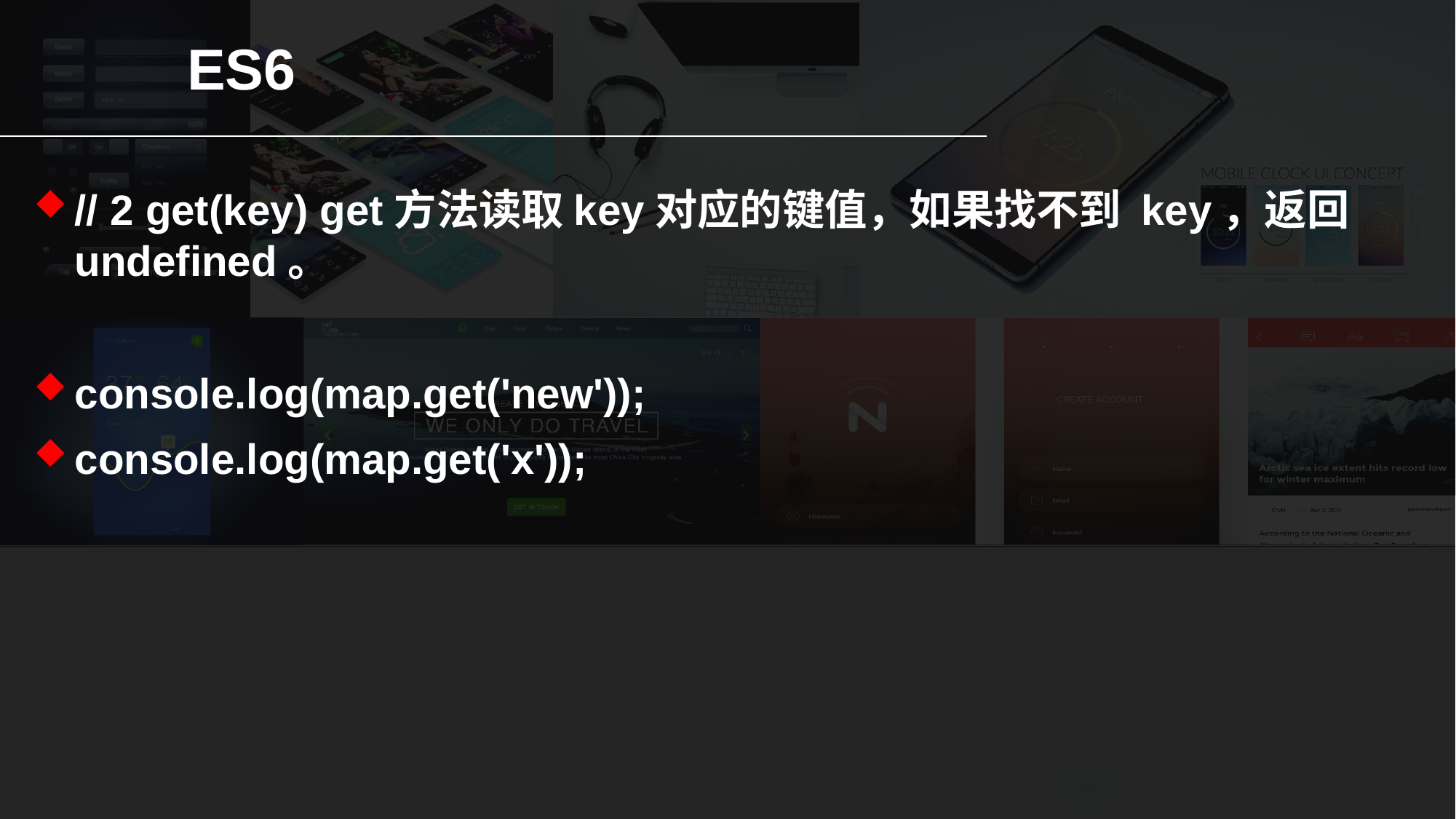

ES6

// 2 get(key) get方法读取key对应的键值，如果找不到 key，返回undefined。

console.log(map.get('new'));
console.log(map.get('x'));